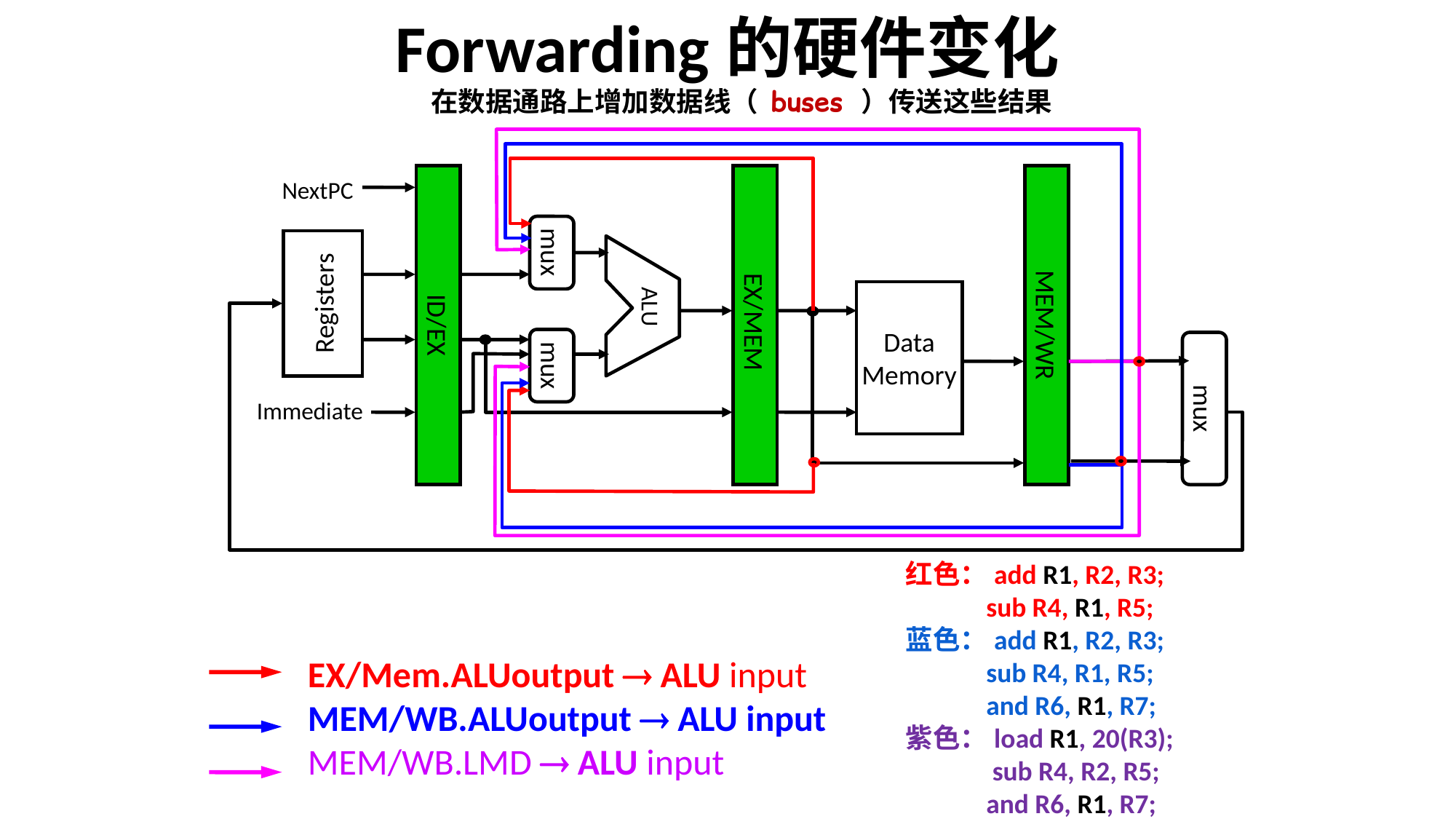

# Forwarding的硬件变化
在数据通路上增加数据线（ buses ）传送这些结果

ID/EX
EX/MEM
MEM/WR
NextPC

mux
Registers

ALU

Data
Memory

mux
mux

Immediate

红色：add R1, R2, R3;
             sub R4, R1, R5;
蓝色：add R1, R2, R3;
             sub R4, R1, R5;
             and R6, R1, R7;
紫色：load R1, 20(R3);
              sub R4, R2, R5;
             and R6, R1, R7;
EX/Mem.ALUoutput → ALU input
MEM/WB.ALUoutput → ALU input
MEM/WB.LMD → ALU input

184